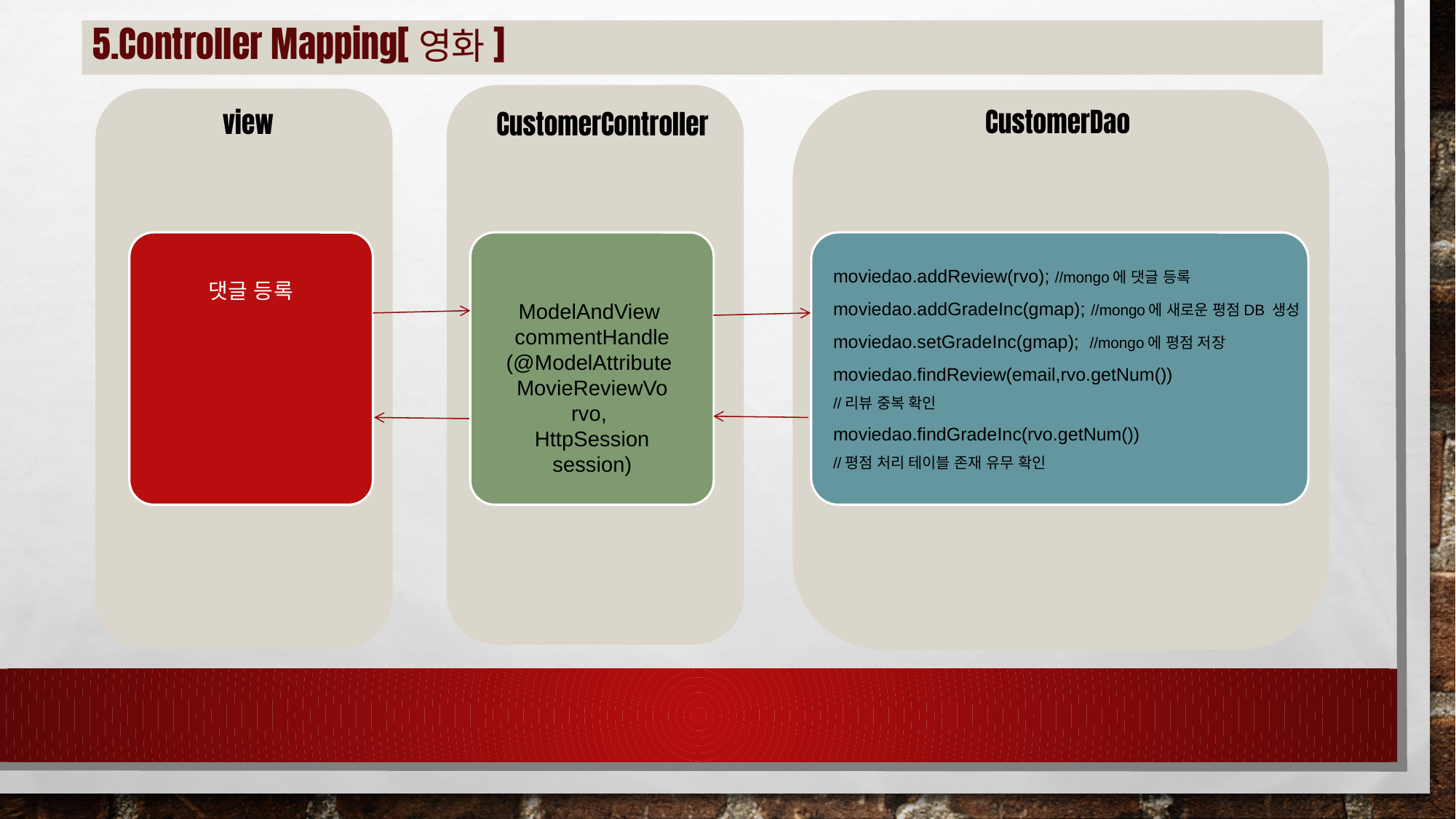

# 5.Controller Mapping[영화]

CustomerDao
view
CustomerController

댓글 등록

moviedao.addReview(rvo); //mongo에 댓글 등록
moviedao.addGradeInc(gmap); //mongo에 새로운 평점DB 생성
moviedao.setGradeInc(gmap);  //mongo에 평점 저장
moviedao.findReview(email,rvo.getNum())
//리뷰 중복 확인
moviedao.findGradeInc(rvo.getNum())
//평점 처리 테이블 존재 유무 확인

ModelAndView
commentHandle
(@ModelAttribute
MovieReviewVo rvo,
HttpSession session)